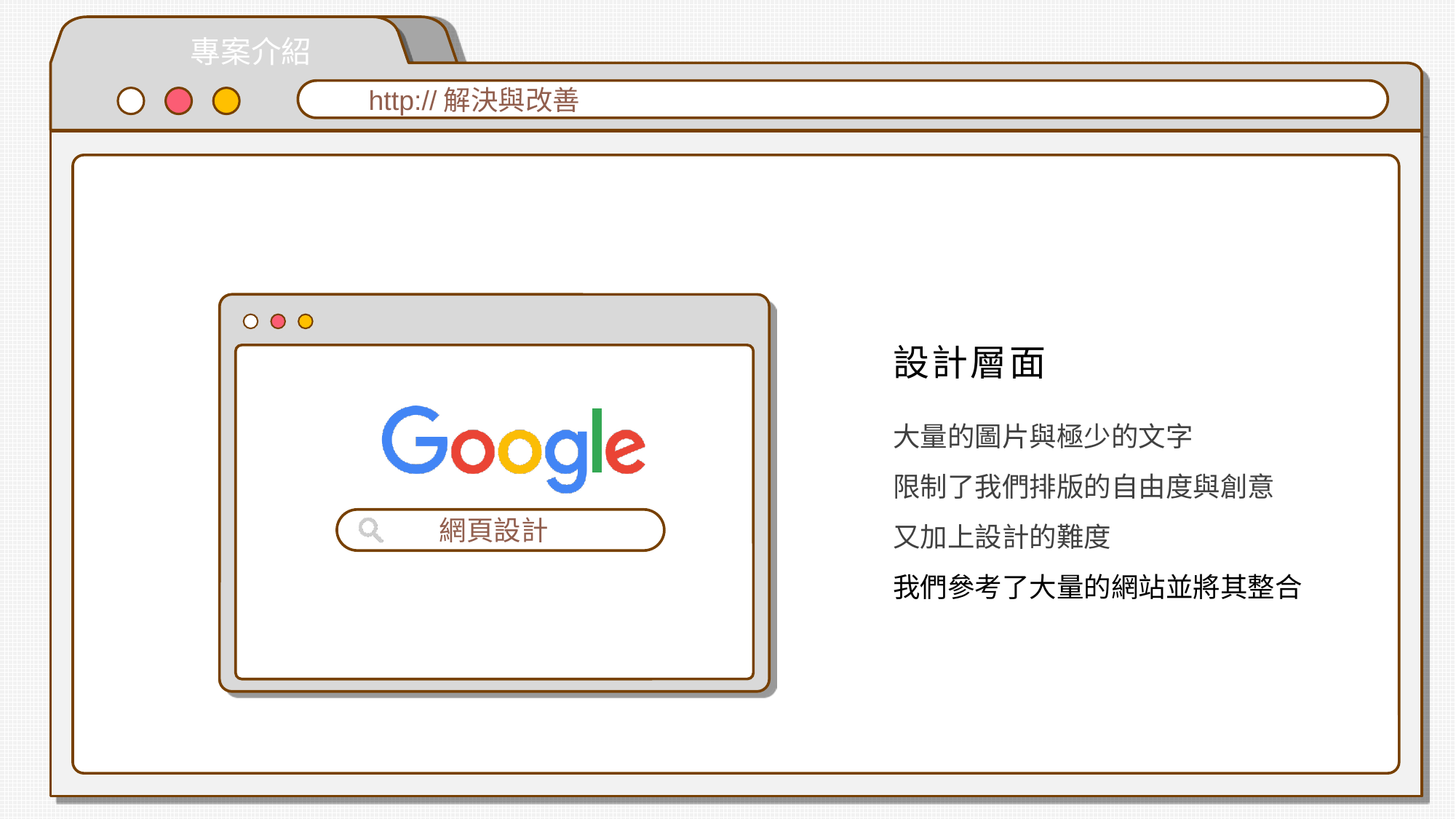

專案介紹
http://解決與改善

    網頁設計

設計層面
大量的圖片與極少的文字
限制了我們排版的自由度與創意
又加上設計的難度
我們參考了大量的網站並將其整合